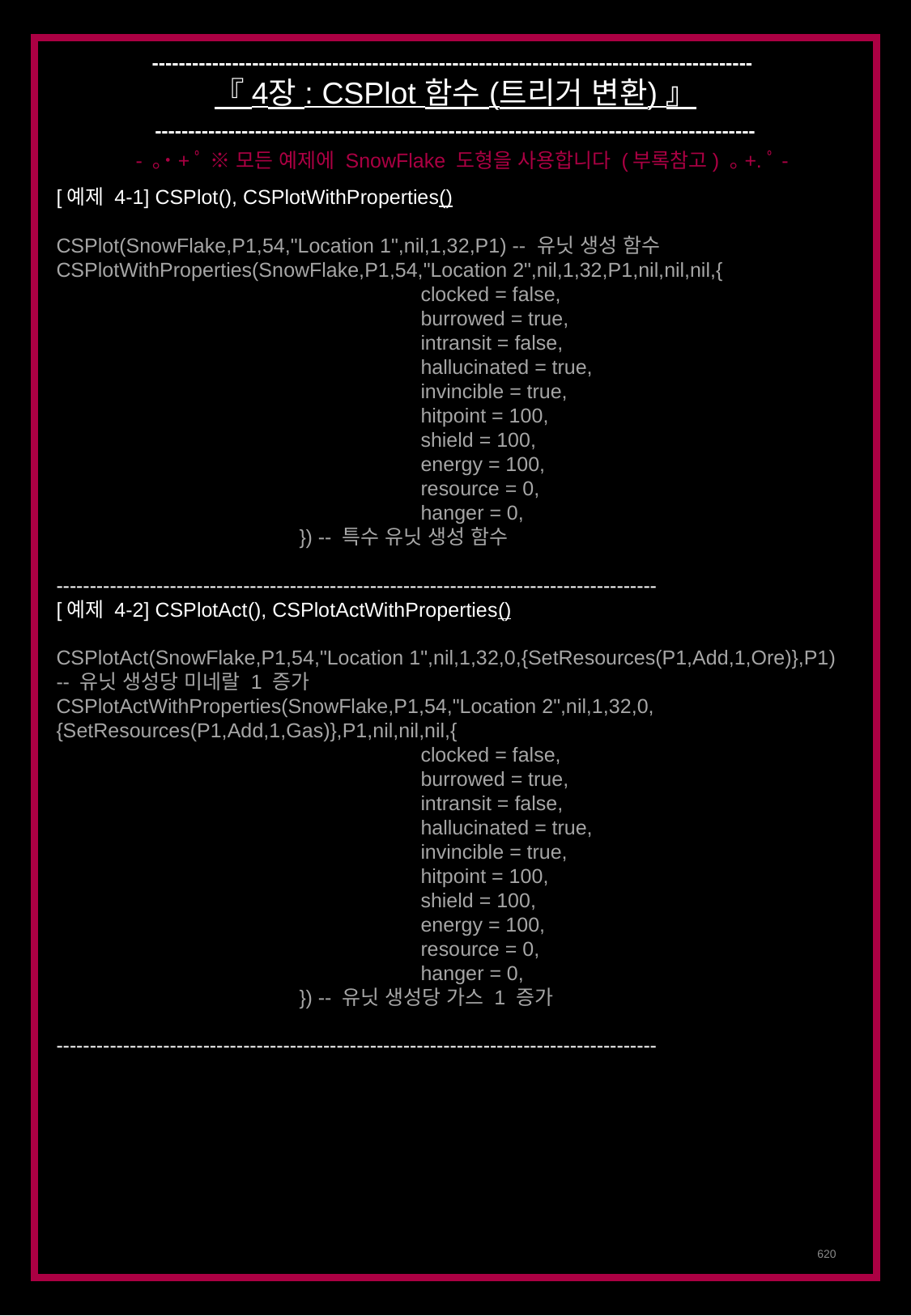

------------------------------------------------------------------------------------------
『 4장 : CSPlot 함수 (트리거 변환) 』
------------------------------------------------------------------------------------------
- ｡˙+ﾟ ※ 모든 예제에 SnowFlake 도형을 사용합니다 (부록참고) ｡+.ﾟ-
[예제 4-1] CSPlot(), CSPlotWithProperties()

CSPlot(SnowFlake,P1,54,"Location 1",nil,1,32,P1) -- 유닛 생성 함수
CSPlotWithProperties(SnowFlake,P1,54,"Location 2",nil,1,32,P1,nil,nil,nil,{
			clocked = false,
			burrowed = true,
			intransit = false,
			hallucinated = true,
			invincible = true,
			hitpoint = 100,
			shield = 100,
			energy = 100,
			resource = 0,
			hanger = 0,
		}) -- 특수 유닛 생성 함수

------------------------------------------------------------------------------------------
[예제 4-2] CSPlotAct(), CSPlotActWithProperties()

CSPlotAct(SnowFlake,P1,54,"Location 1",nil,1,32,0,{SetResources(P1,Add,1,Ore)},P1)
-- 유닛 생성당 미네랄 1 증가
CSPlotActWithProperties(SnowFlake,P1,54,"Location 2",nil,1,32,0,
{SetResources(P1,Add,1,Gas)},P1,nil,nil,nil,{
			clocked = false,
			burrowed = true,
			intransit = false,
			hallucinated = true,
			invincible = true,
			hitpoint = 100,
			shield = 100,
			energy = 100,
			resource = 0,
			hanger = 0,
		}) -- 유닛 생성당 가스 1 증가

------------------------------------------------------------------------------------------
620